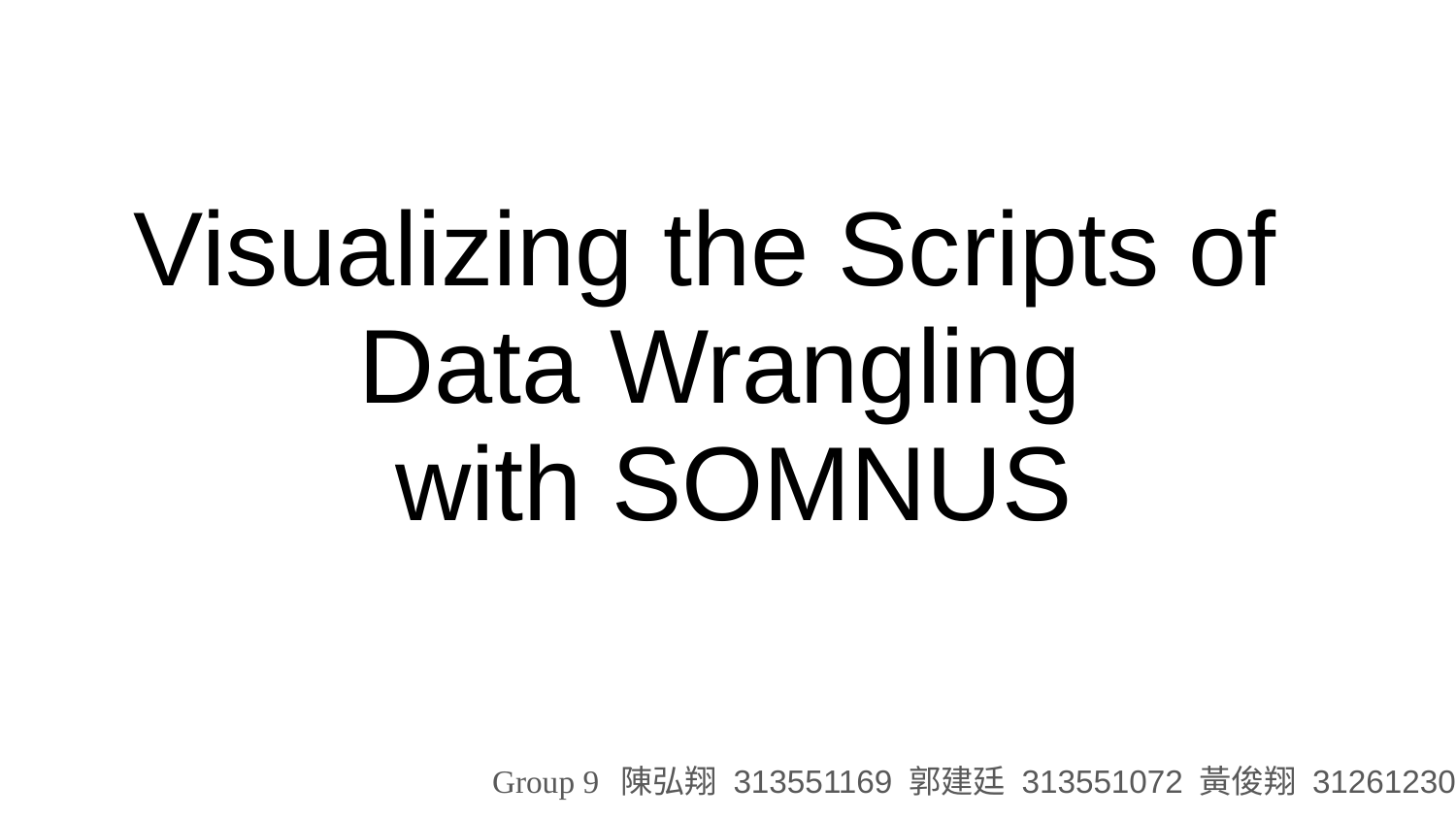

# Visualizing the Scripts of
Data Wrangling
 with SOMNUS

Group 9
陳弘翔 313551169 郭建廷 313551072 黃俊翔 312612305